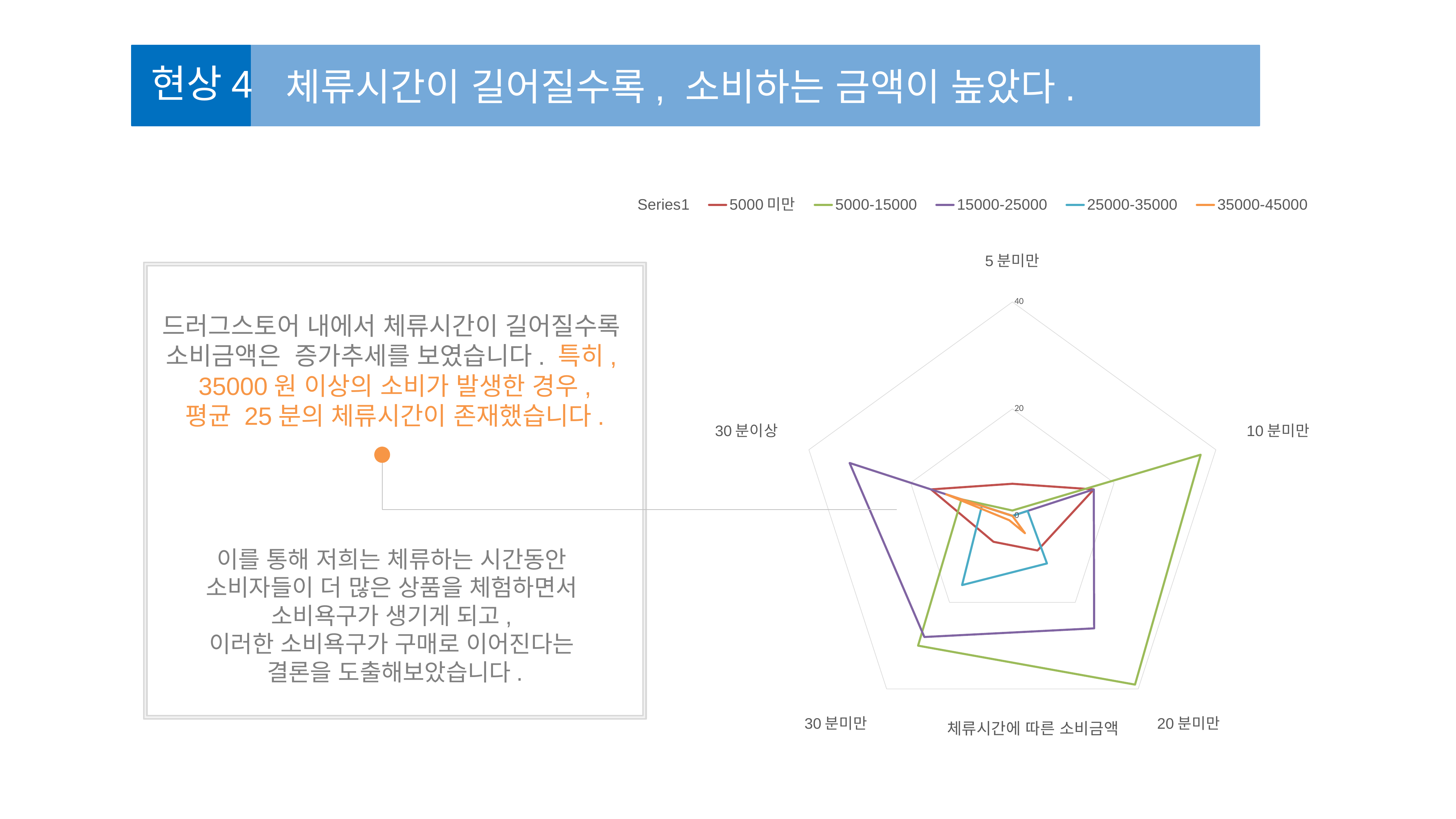

체류시간이 길어질수록, 소비하는 금액이 높았다.
 현상4

### Chart: 체류시간에 따른 소비금액

| Category |  | 5000미만 | 5000-15000 | 15000-25000 | 25000-35000 | 35000-45000 |
|---|---|---|---|---|---|---|
| 5분미만 | 0.0 | 6.0 | 1.0 | 0.0 | 0.0 | 0.0 |
| 10분미만 | 0.0 | 16.0 | 37.0 | 16.0 | 3.0 | 0.0 |
| 20분미만 | 0.0 | 8.0 | 39.0 | 26.0 | 11.0 | 4.0 |
| 30분미만 | 0.0 | 6.0 | 30.0 | 28.0 | 16.0 | 1.0 |
| 30분이상 | 6.0 | 16.0 | 10.0 | 32.0 | 6.0 | 13.0 |
드러그스토어 내에서 체류시간이 길어질수록
소비금액은  증가추세를 보였습니다. 특히,
35000원 이상의 소비가 발생한 경우,
평균 25분의 체류시간이 존재했습니다.

이를 통해 저희는 체류하는 시간동안
소비자들이 더 많은 상품을 체험하면서
소비욕구가 생기게 되고,
이러한 소비욕구가 구매로 이어진다는
결론을 도출해보았습니다.